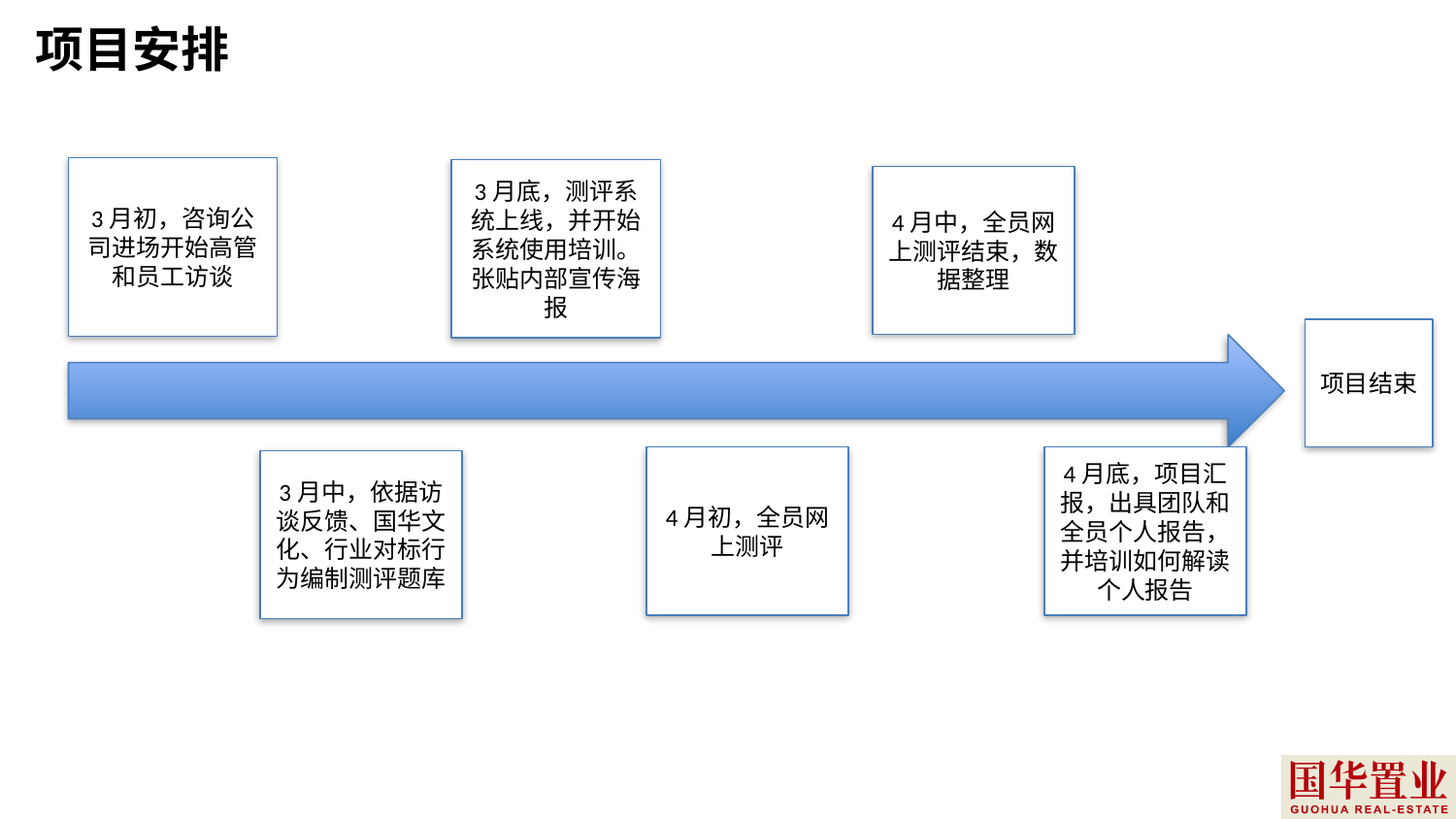

# 项目安排
3月初，咨询公司进场开始高管和员工访谈
3月底，测评系统上线，并开始系统使用培训。张贴内部宣传海报
4月中，全员网上测评结束，数据整理
项目结束

4月初，全员网上测评
4月底，项目汇报，出具团队和全员个人报告，并培训如何解读个人报告
3月中，依据访谈反馈、国华文化、行业对标行为编制测评题库